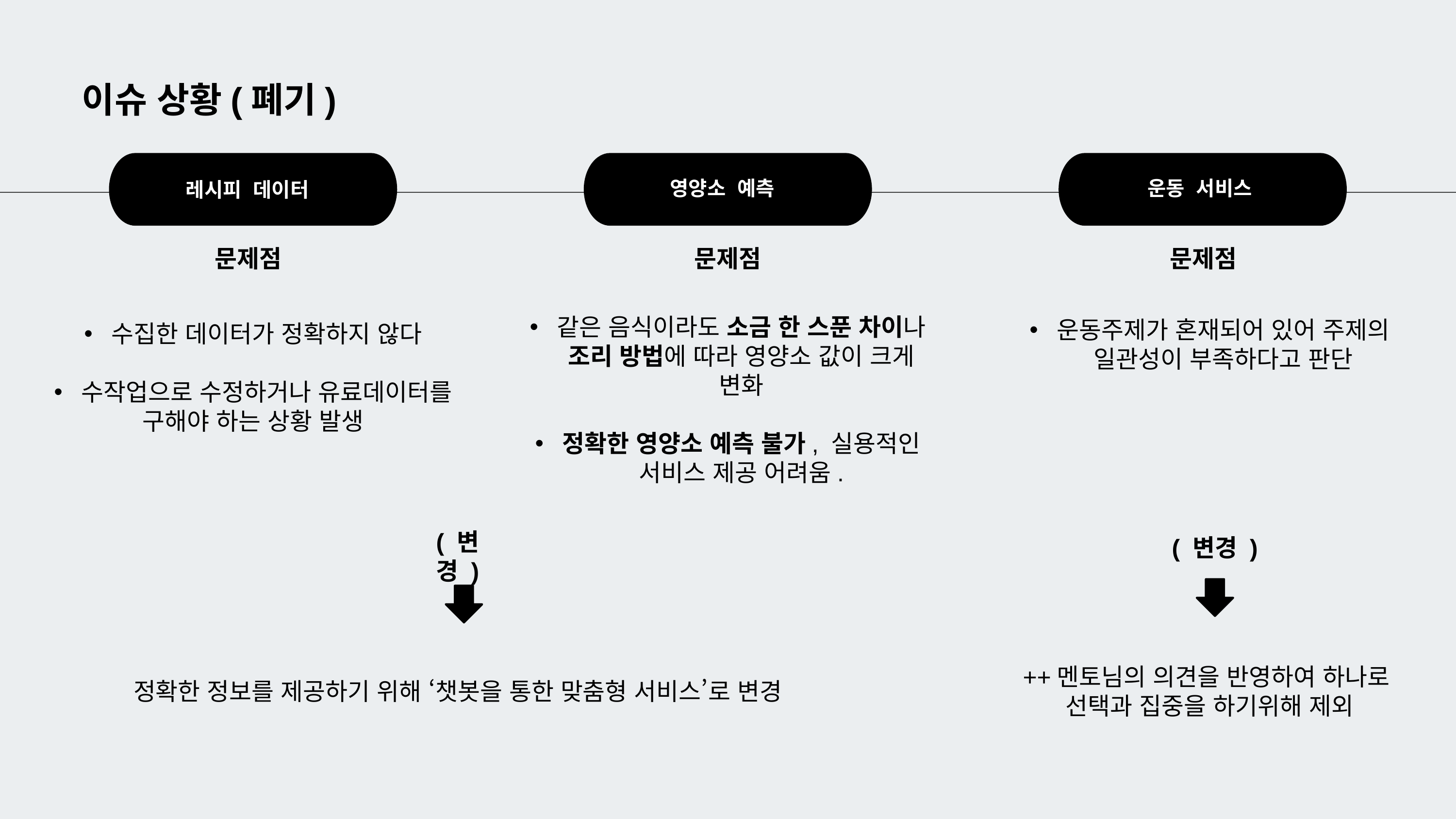

이슈 상황(폐기)

운동  서비스
영양소  예측
레시피  데이터

문제점
문제점
문제점
같은 음식이라도 소금 한 스푼 차이나 조리 방법에 따라 영양소 값이 크게 변화

정확한 영양소 예측 불가, 실용적인 서비스 제공 어려움.

운동주제가 혼재되어 있어 주제의 일관성이 부족하다고 판단

수집한 데이터가 정확하지 않다

수작업으로 수정하거나 유료데이터를
구해야 하는 상황 발생
( 변경 )
( 변경 )

++멘토님의 의견을 반영하여 하나로
선택과 집중을 하기위해 제외
정확한 정보를 제공하기 위해 ‘챗봇을 통한 맞춤형 서비스’로 변경